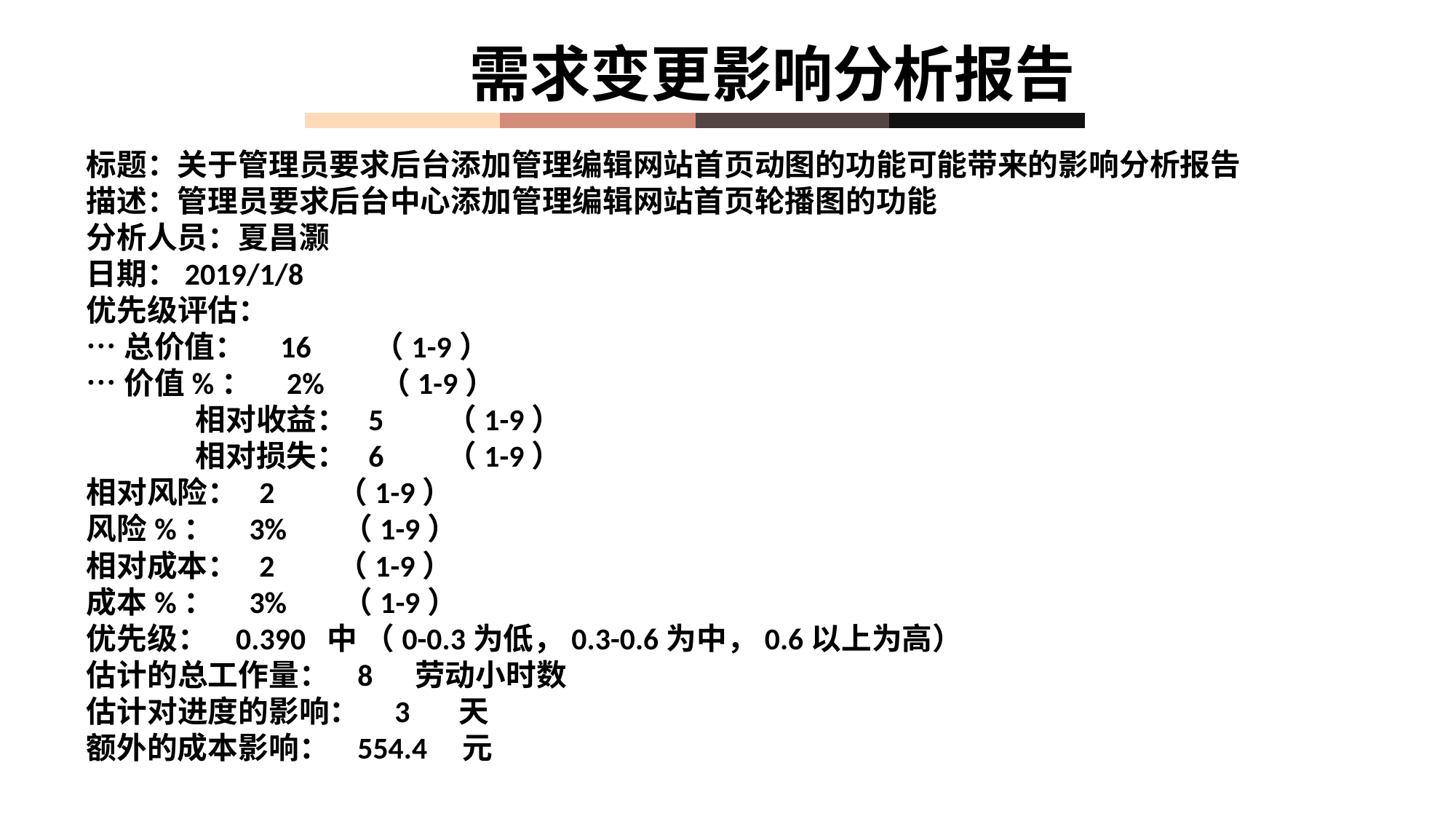

需求变更影响分析报告
标题：关于管理员要求后台添加管理编辑网站首页动图的功能可能带来的影响分析报告
描述：管理员要求后台中心添加管理编辑网站首页轮播图的功能
分析人员：夏昌灏
日期：2019/1/8
优先级评估：
…总价值：    16        （1-9）
…价值%：    2%       （1-9）
	相对收益：  5        （1-9）
	相对损失：  6        （1-9）
相对风险：  2        （1-9）
风险%：    3%       （1-9）
相对成本：  2        （1-9）
成本%：    3%       （1-9）
优先级：   0.390  中 （0-0.3为低，0.3-0.6为中，0.6以上为高）
估计的总工作量：   8     劳动小时数
估计对进度的影响：    3      天
额外的成本影响：   554.4    元